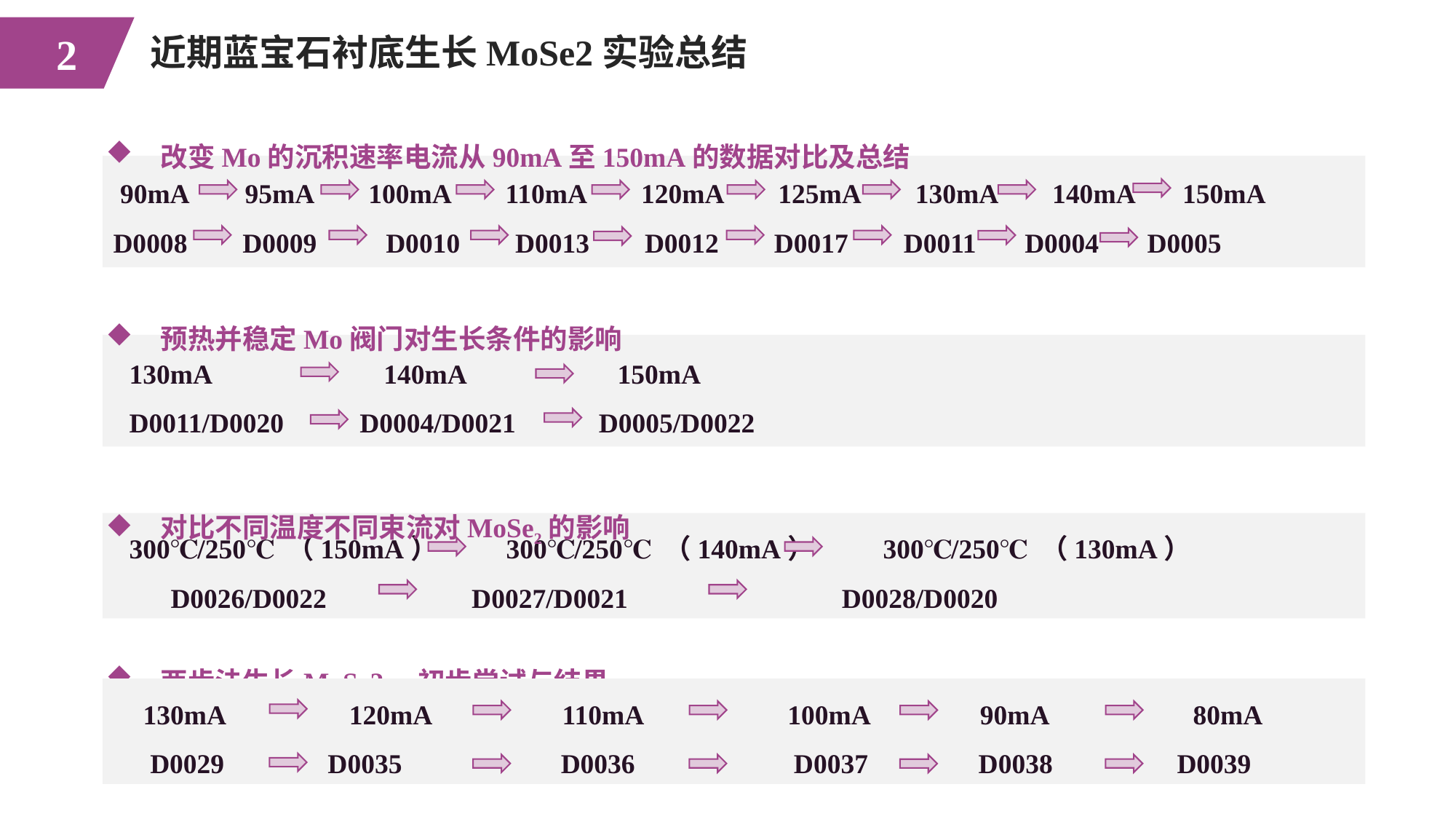

2
近期蓝宝石衬底生长MoSe2实验总结
改变Mo的沉积速率电流从90mA至150mA的数据对比及总结
 90mA        95mA        100mA        110mA        120mA        125mA        130mA        140mA       150mA
D0008        D0009          D0010        D0013        D0012        D0017        D0011       D0004       D0005

130mA                         140mA                      150mA
D0011/D0020           D0004/D0021            D0005/D0022

300℃/250℃ （150mA）          300℃/250℃ （140mA）          300℃/250℃ （130mA）
      D0026/D0022                     D0027/D0021                               D0028/D0020

预热并稳定Mo阀门对生长条件的影响
对比不同温度不同束流对MoSe2的影响

两步法生长MoSe2，初步尝试与结果

  130mA                  120mA                   110mA                     100mA                90mA                     80mA
   D0029               D0035                       D0036                       D0037                D0038                  D0039